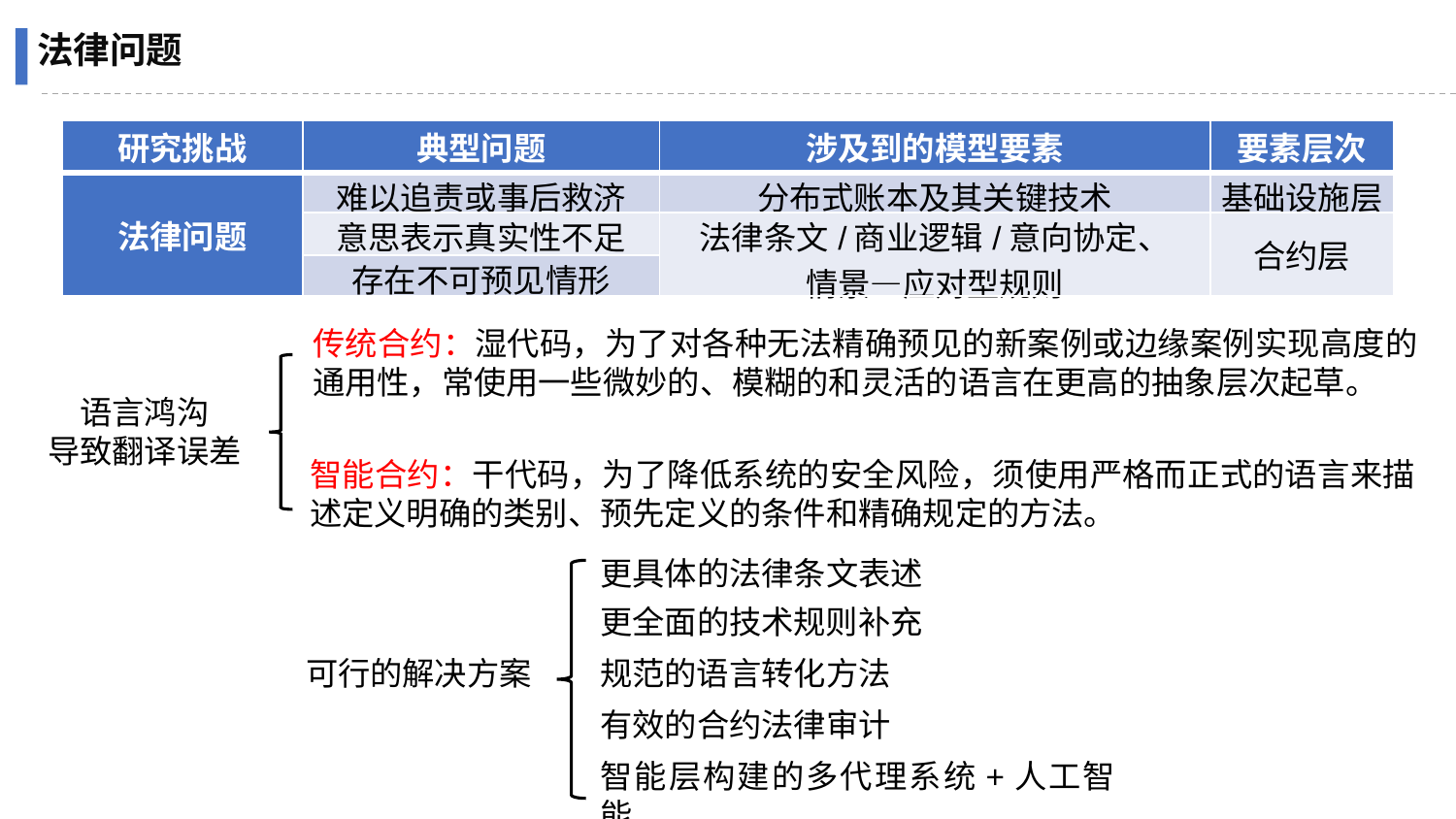

法律问题

| 研究挑战 | 典型问题 | 涉及到的模型要素 | 要素层次 |
| --- | --- | --- | --- |
| 法律问题 | 难以追责或事后救济 | 分布式账本及其关键技术 | 基础设施层 |
|  | 意思表示真实性不足 | 法律条文/商业逻辑/意向协定、 情景—应对型规则 | 合约层 |
|  | 存在不可预见情形 |  |  |
传统合约：湿代码，为了对各种无法精确预见的新案例或边缘案例实现高度的通用性，常使用一些微妙的、模糊的和灵活的语言在更高的抽象层次起草。

语言鸿沟
导致翻译误差
智能合约：干代码，为了降低系统的安全风险，须使用严格而正式的语言来描述定义明确的类别、预先定义的条件和精确规定的方法。
更具体的法律条文表述

更全面的技术规则补充
可行的解决方案
规范的语言转化方法
有效的合约法律审计
智能层构建的多代理系统+人工智能